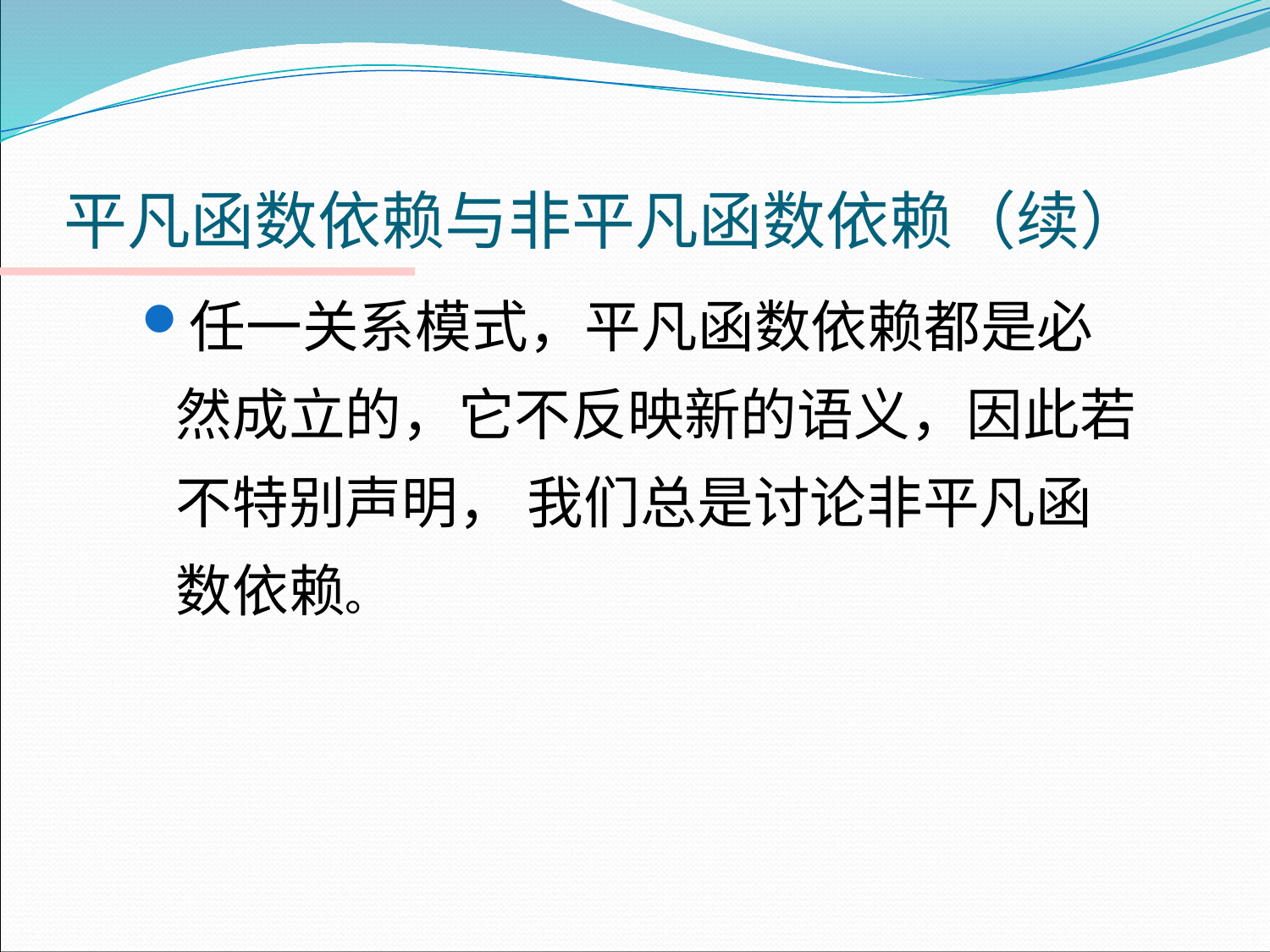

# 平凡函数依赖与非平凡函数依赖（续）
任一关系模式，平凡函数依赖都是必然成立的，它不反映新的语义，因此若不特别声明， 我们总是讨论非平凡函数依赖。

537